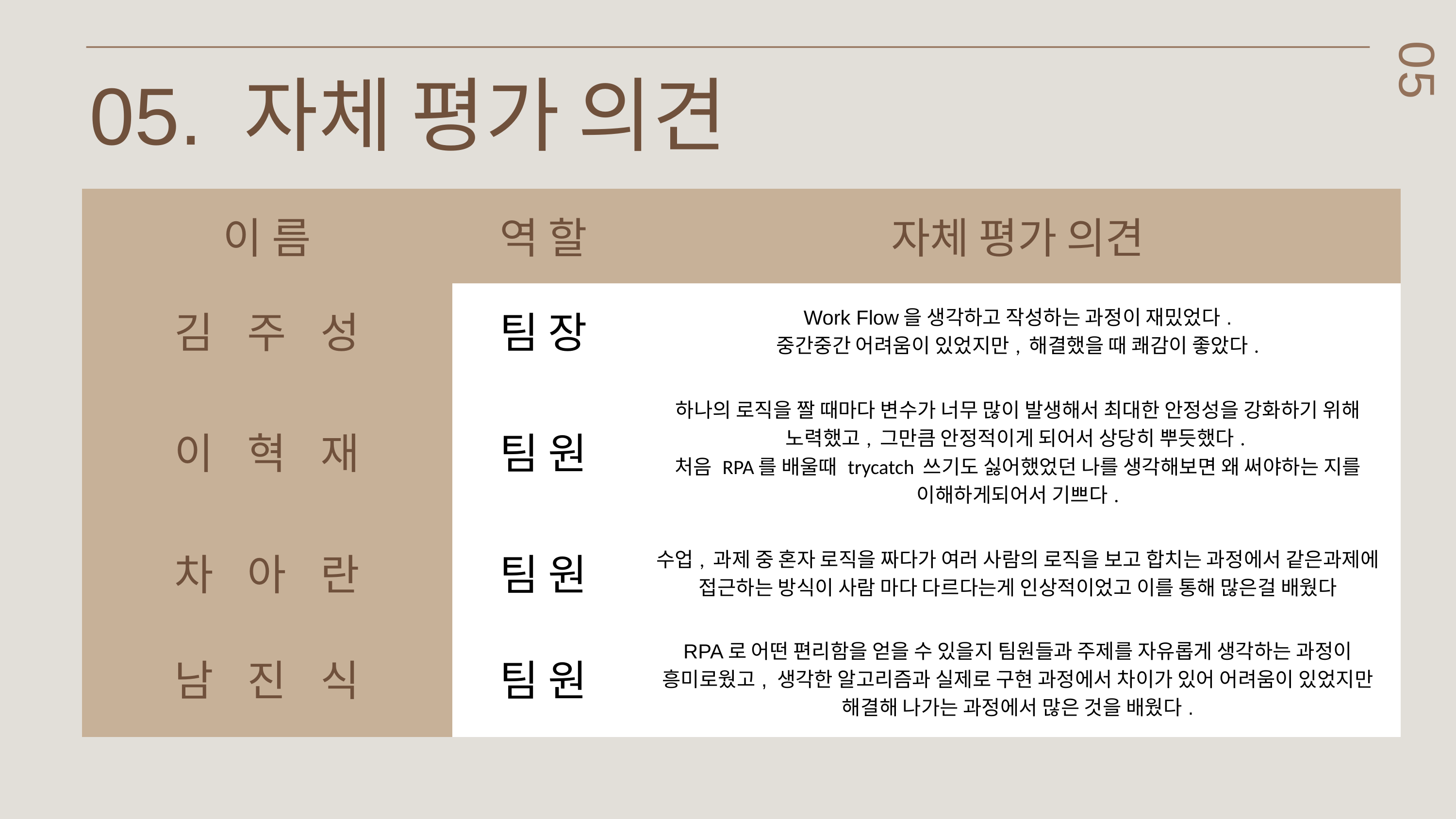

05. 자체 평가 의견
05
| 이 름 | 역 할 | 자체 평가 의견 |
| --- | --- | --- |
| 김주성 | 팀 장 | Work Flow을 생각하고 작성하는 과정이 재밌었다. 중간중간 어려움이 있었지만, 해결했을 때 쾌감이 좋았다. |
| 이혁재 | 팀 원 | 하나의 로직을 짤 때마다 변수가 너무 많이 발생해서 최대한 안정성을 강화하기 위해 노력했고, 그만큼 안정적이게 되어서 상당히 뿌듯했다. 처음 RPA를 배울때 trycatch 쓰기도 싫어했었던 나를 생각해보면 왜 써야하는 지를 이해하게되어서 기쁘다. |
| 차아란 | 팀 원 | 수업, 과제 중 혼자 로직을 짜다가 여러 사람의 로직을 보고 합치는 과정에서 같은과제에 접근하는 방식이 사람 마다 다르다는게 인상적이었고 이를 통해 많은걸 배웠다 |
| 남진식 | 팀 원 | RPA로 어떤 편리함을 얻을 수 있을지 팀원들과 주제를 자유롭게 생각하는 과정이 흥미로웠고, 생각한 알고리즘과 실제로 구현 과정에서 차이가 있어 어려움이 있었지만 해결해 나가는 과정에서 많은 것을 배웠다. |